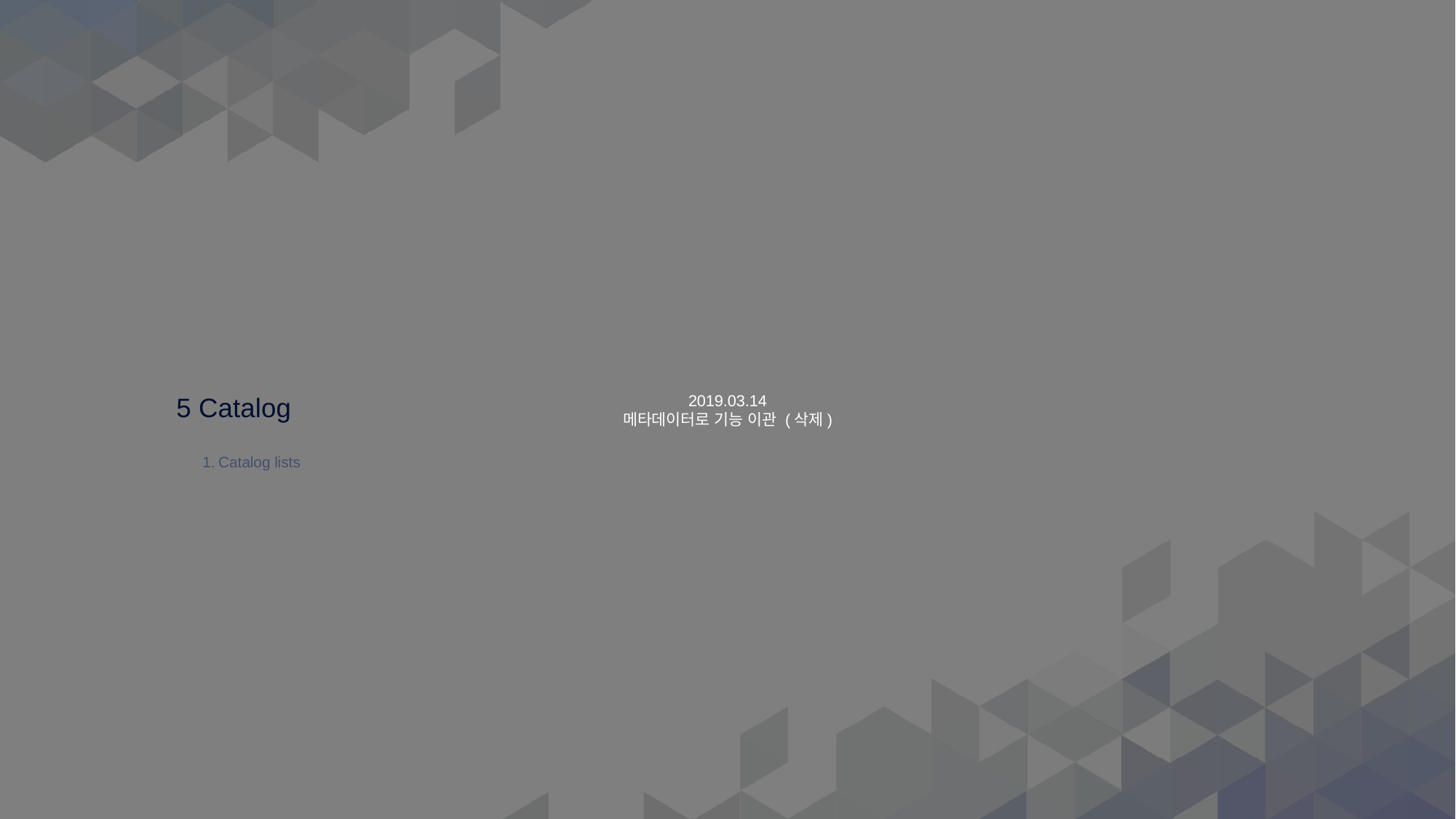

2019.03.14
메타데이터로 기능 이관 (삭제)
# 5 Catalog
Catalog lists